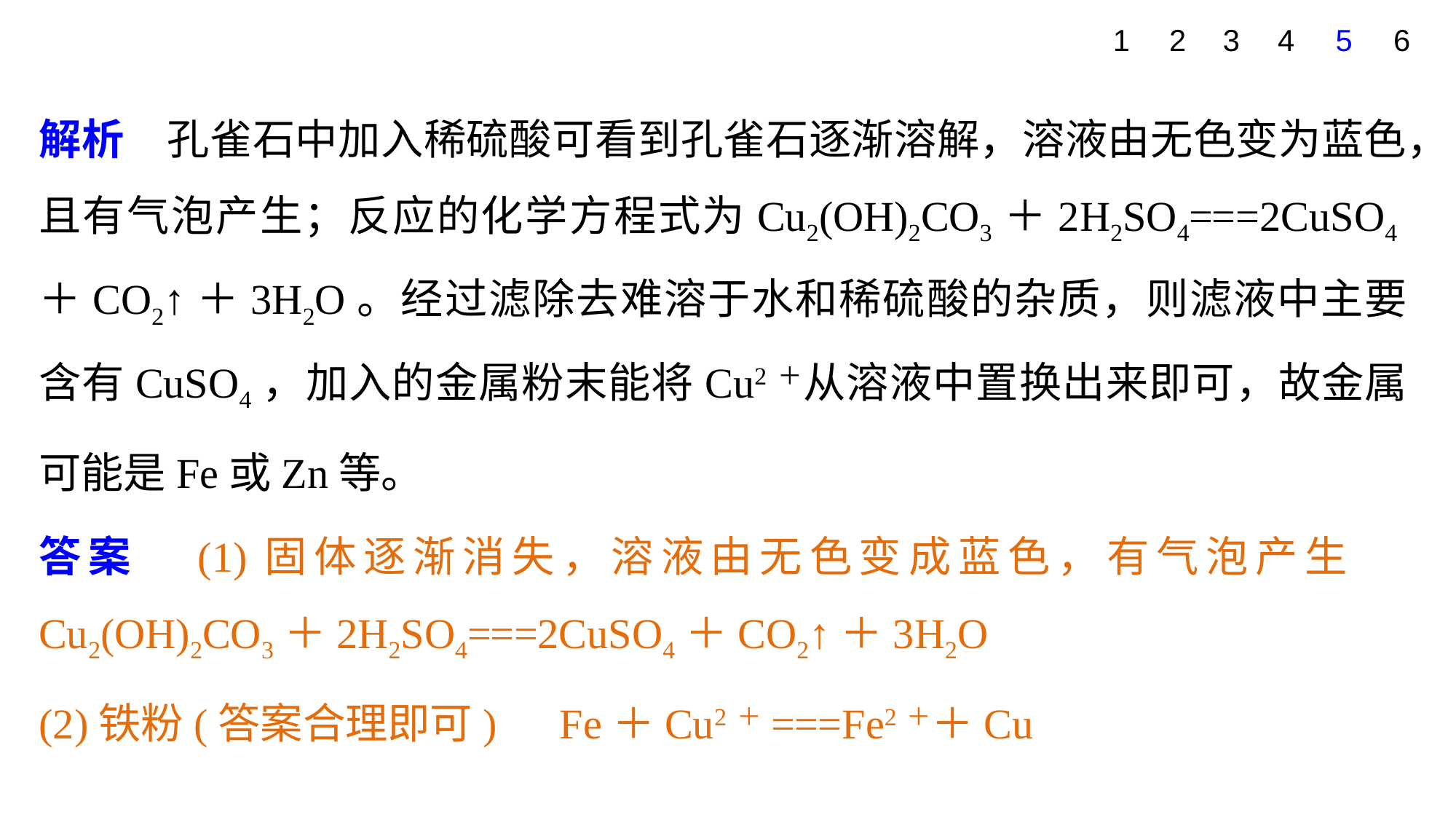

1
2
3
4
5
6
解析　孔雀石中加入稀硫酸可看到孔雀石逐渐溶解，溶液由无色变为蓝色，且有气泡产生；反应的化学方程式为Cu2(OH)2CO3＋2H2SO4===2CuSO4＋CO2↑＋3H2O。经过滤除去难溶于水和稀硫酸的杂质，则滤液中主要含有CuSO4，加入的金属粉末能将Cu2＋从溶液中置换出来即可，故金属可能是Fe或Zn等。
答案　(1)固体逐渐消失，溶液由无色变成蓝色，有气泡产生　Cu2(OH)2CO3＋2H2SO4===2CuSO4＋CO2↑＋3H2O
(2)铁粉(答案合理即可)　Fe＋Cu2＋===Fe2＋＋Cu